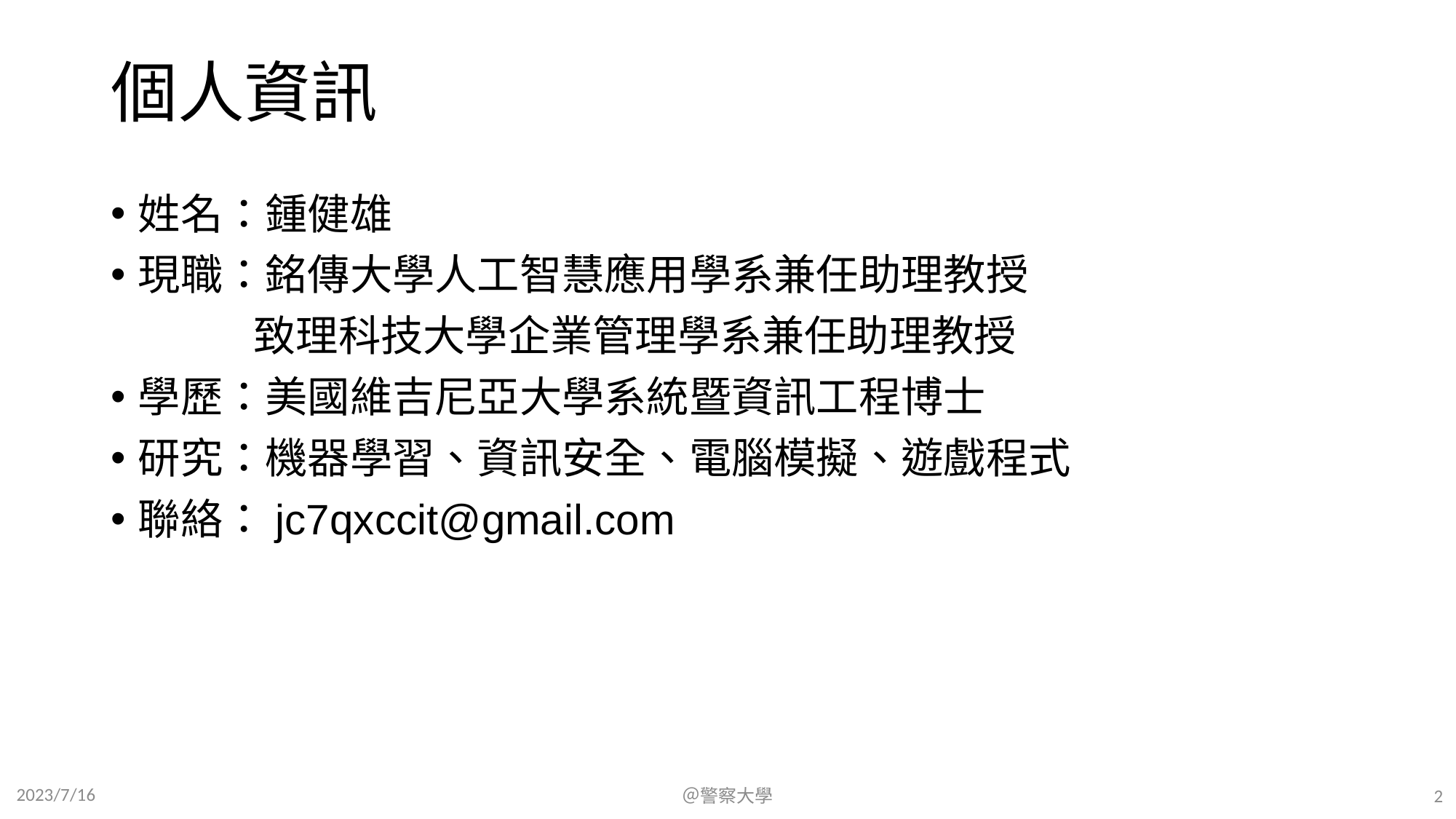

# 個人資訊
姓名：鍾健雄
現職：銘傳大學人工智慧應用學系兼任助理教授
              致理科技大學企業管理學系兼任助理教授
學歷：美國維吉尼亞大學系統暨資訊工程博士
研究：機器學習、資訊安全、電腦模擬、遊戲程式
聯絡：jc7qxccit@gmail.com

2023/7/16
＠警察大學
2